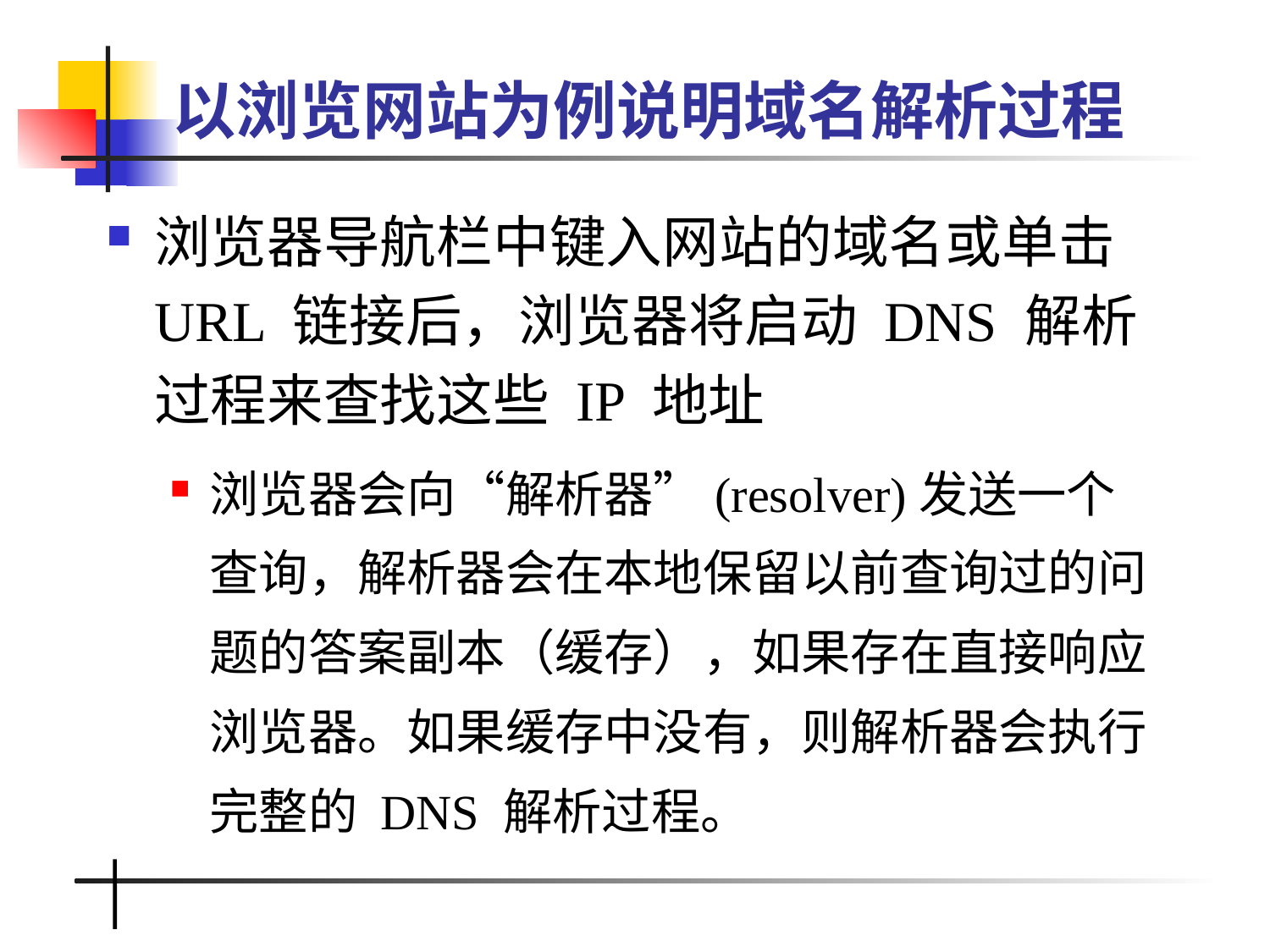

# 以浏览网站为例说明域名解析过程
浏览器导航栏中键入网站的域名或单击 URL 链接后，浏览器将启动 DNS 解析过程来查找这些 IP 地址
浏览器会向“解析器”(resolver)发送一个查询，解析器会在本地保留以前查询过的问题的答案副本（缓存），如果存在直接响应浏览器。如果缓存中没有，则解析器会执行完整的 DNS 解析过程。